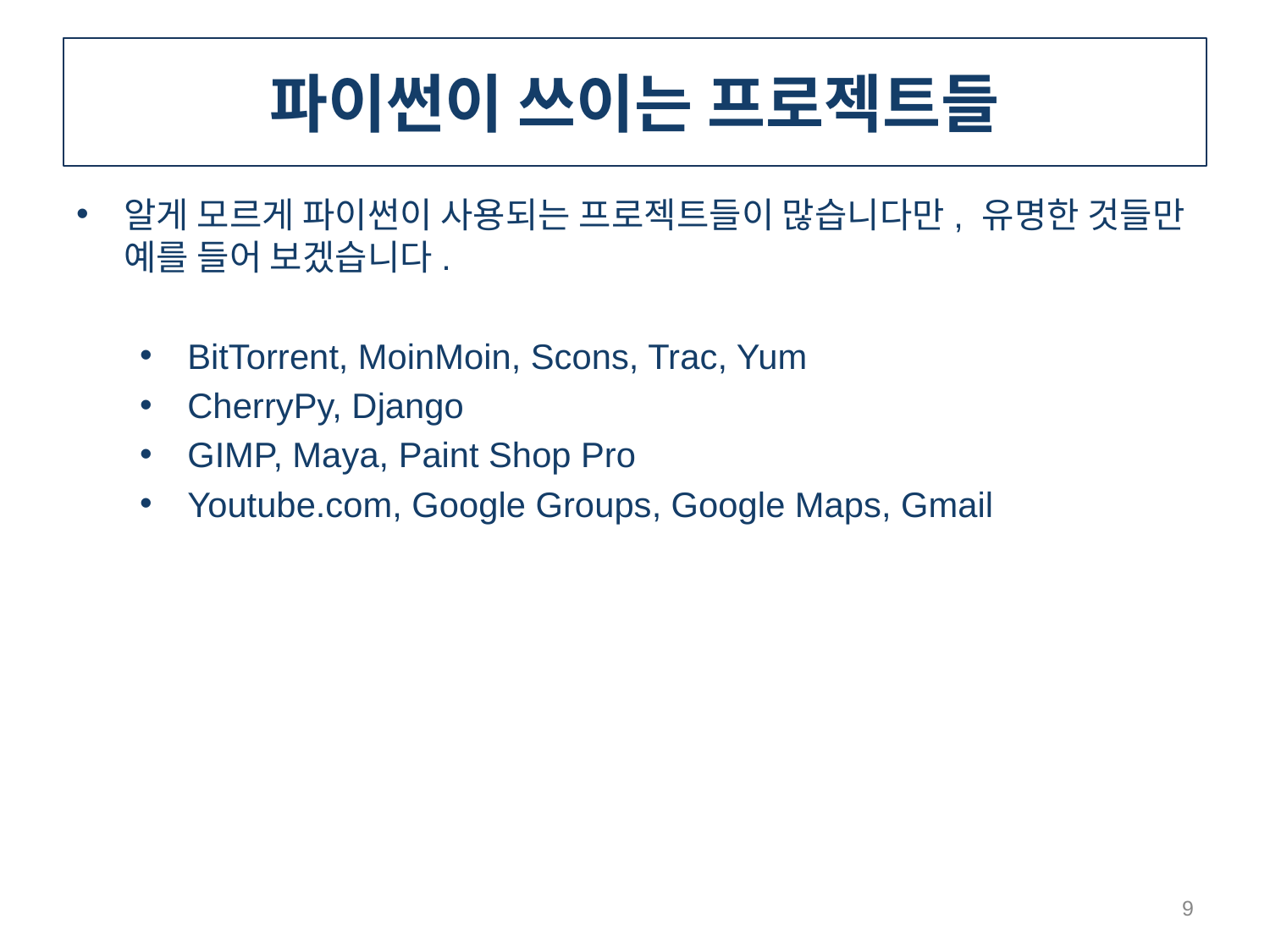

# 파이썬이 쓰이는 프로젝트들
알게 모르게 파이썬이 사용되는 프로젝트들이 많습니다만, 유명한 것들만 예를 들어 보겠습니다.

BitTorrent, MoinMoin, Scons, Trac, Yum
CherryPy, Django
GIMP, Maya, Paint Shop Pro
Youtube.com, Google Groups, Google Maps, Gmail

9